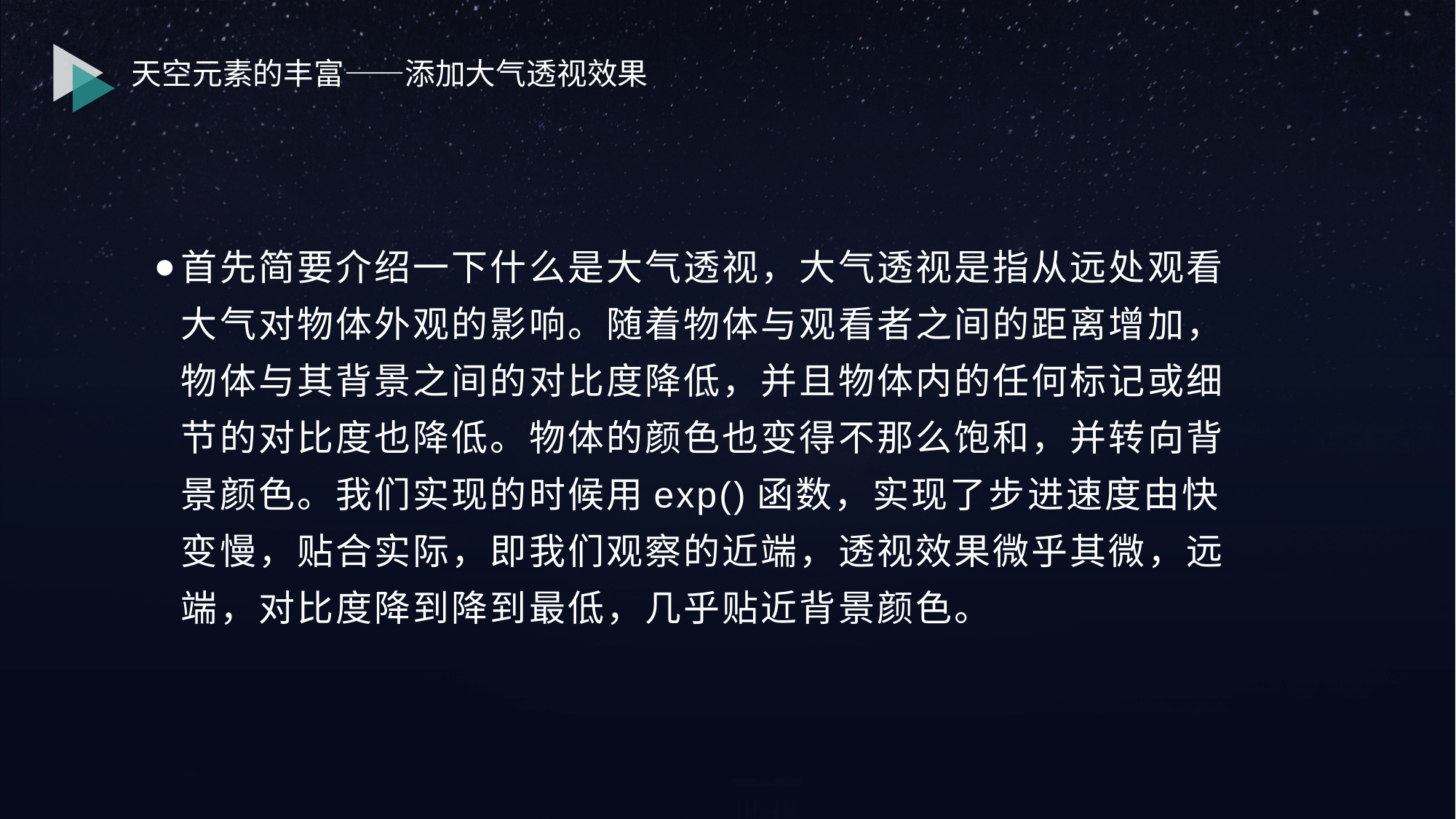

天空元素的丰富——添加大气透视效果
首先简要介绍一下什么是大气透视，大气透视是指从远处观看大气对物体外观的影响。随着物体与观看者之间的距离增加，物体与其背景之间的对比度降低，并且物体内的任何标记或细节的对比度也降低。物体的颜色也变得不那么饱和，并转向背景颜色。我们实现的时候用exp()函数，实现了步进速度由快变慢，贴合实际，即我们观察的近端，透视效果微乎其微，远端，对比度降到降到最低，几乎贴近背景颜色。